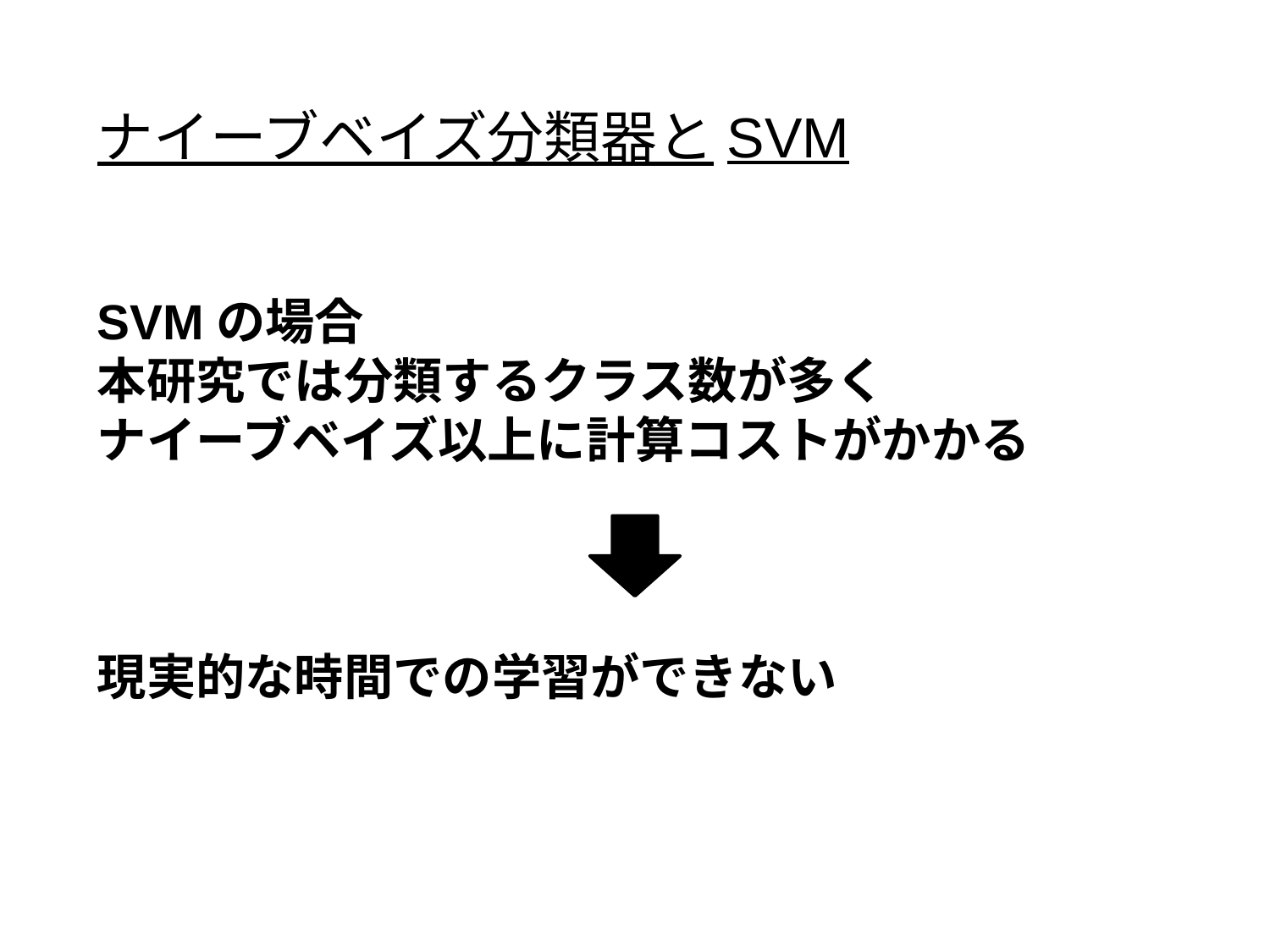

ナイーブベイズ分類器とSVM
SVMの場合
本研究では分類するクラス数が多く
ナイーブベイズ以上に計算コストがかかる

現実的な時間での学習ができない